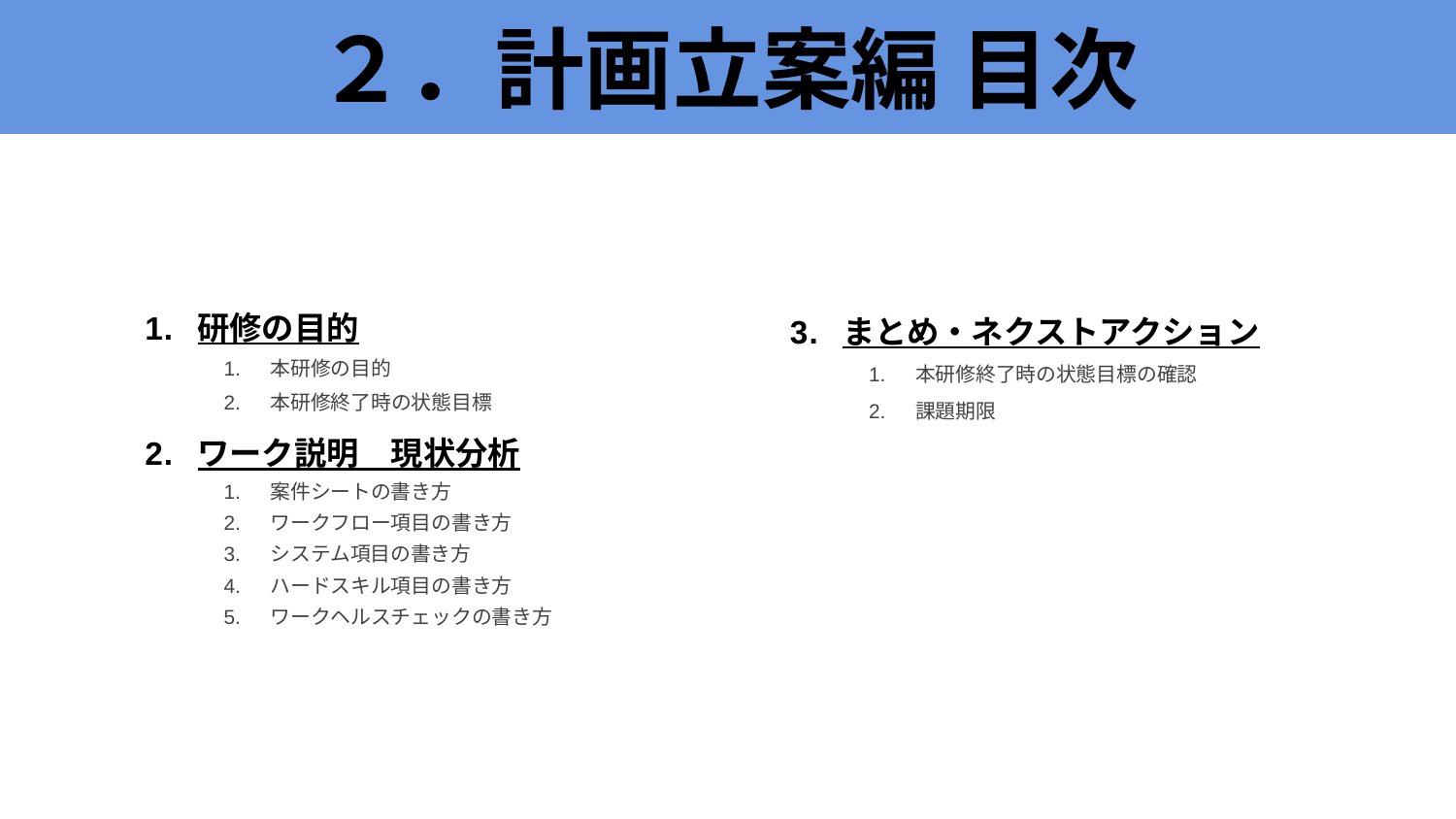

# ２．計画立案編 目次
研修の目的
本研修の目的
本研修終了時の状態目標
ワーク説明　現状分析
案件シートの書き方
ワークフロー項目の書き方
システム項目の書き方
ハードスキル項目の書き方
ワークヘルスチェックの書き方
まとめ・ネクストアクション
本研修終了時の状態目標の確認
課題期限